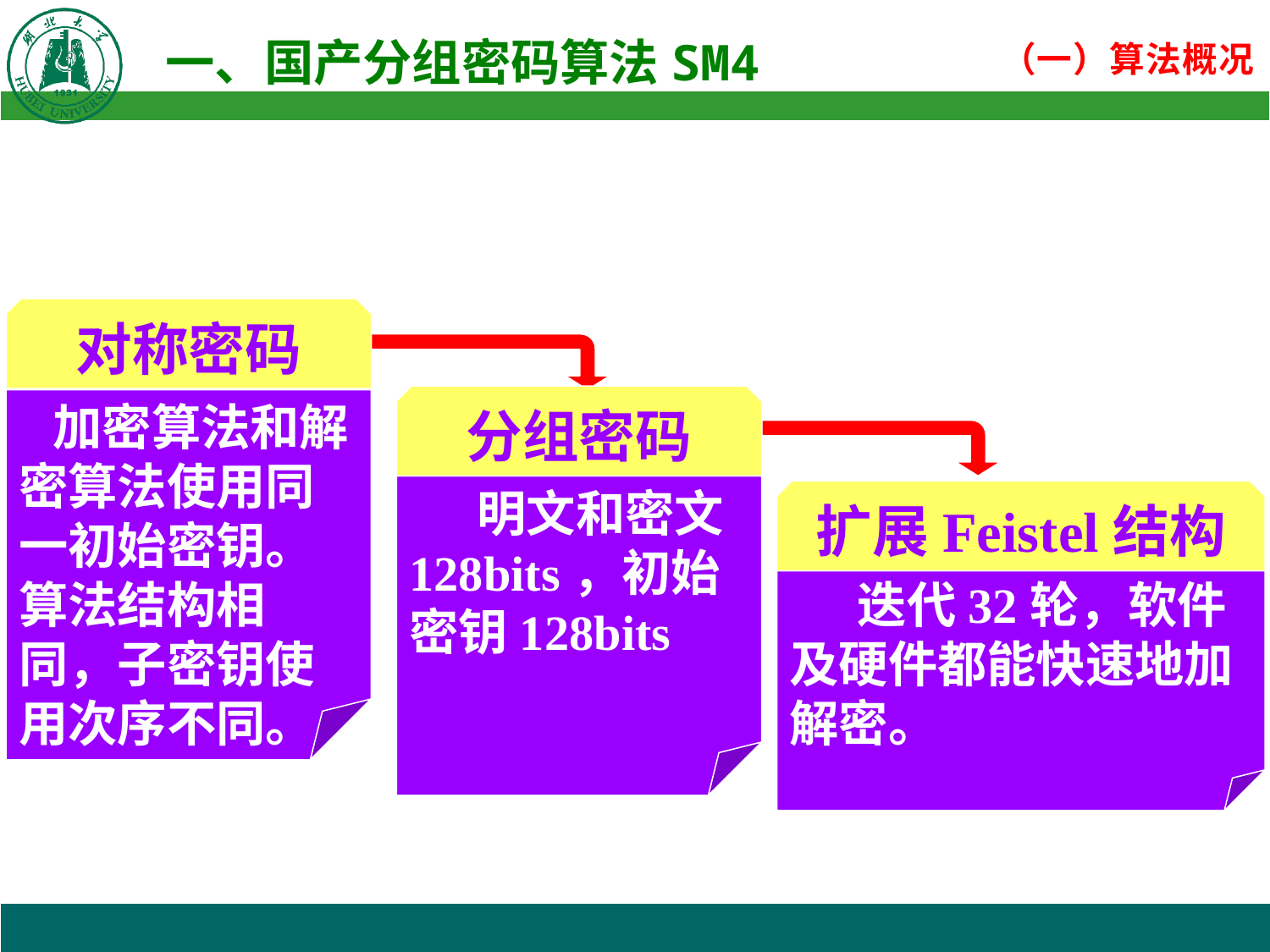

对称密码

分组密码
  加密算法和解密算法使用同一初始密钥。算法结构相同，子密钥使用次序不同。
     明文和密文128bits，初始密钥128bits
扩展Feistel结构
     迭代32轮，软件及硬件都能快速地加解密。